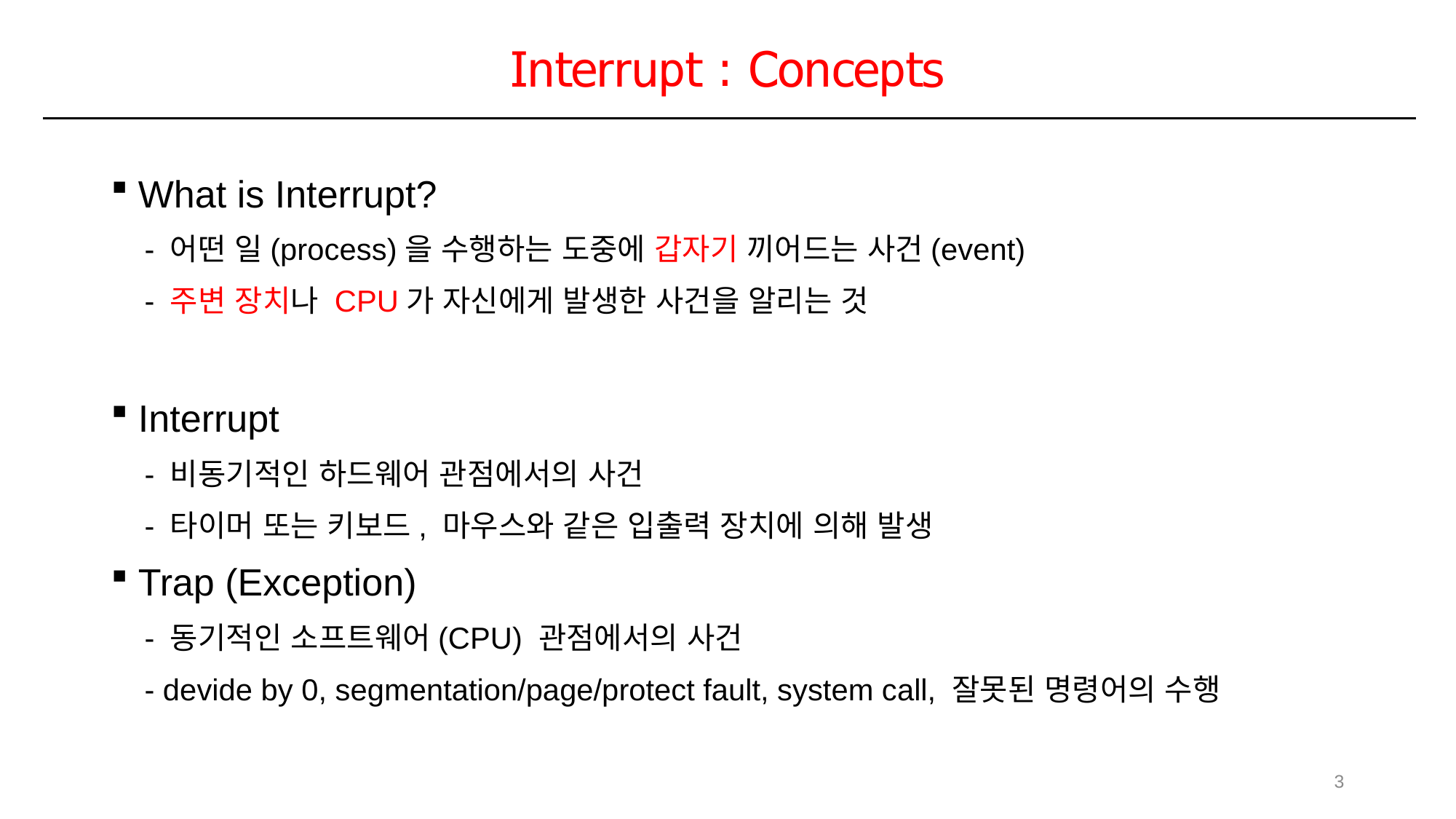

# Interrupt : Concepts
What is Interrupt?
    - 어떤 일(process)을 수행하는 도중에 갑자기 끼어드는 사건(event)
    - 주변 장치나 CPU가 자신에게 발생한 사건을 알리는 것

Interrupt
    - 비동기적인 하드웨어 관점에서의 사건
    - 타이머 또는 키보드, 마우스와 같은 입출력 장치에 의해 발생
Trap (Exception)
    - 동기적인 소프트웨어(CPU) 관점에서의 사건
    - devide by 0, segmentation/page/protect fault, system call, 잘못된 명령어의 수행
3